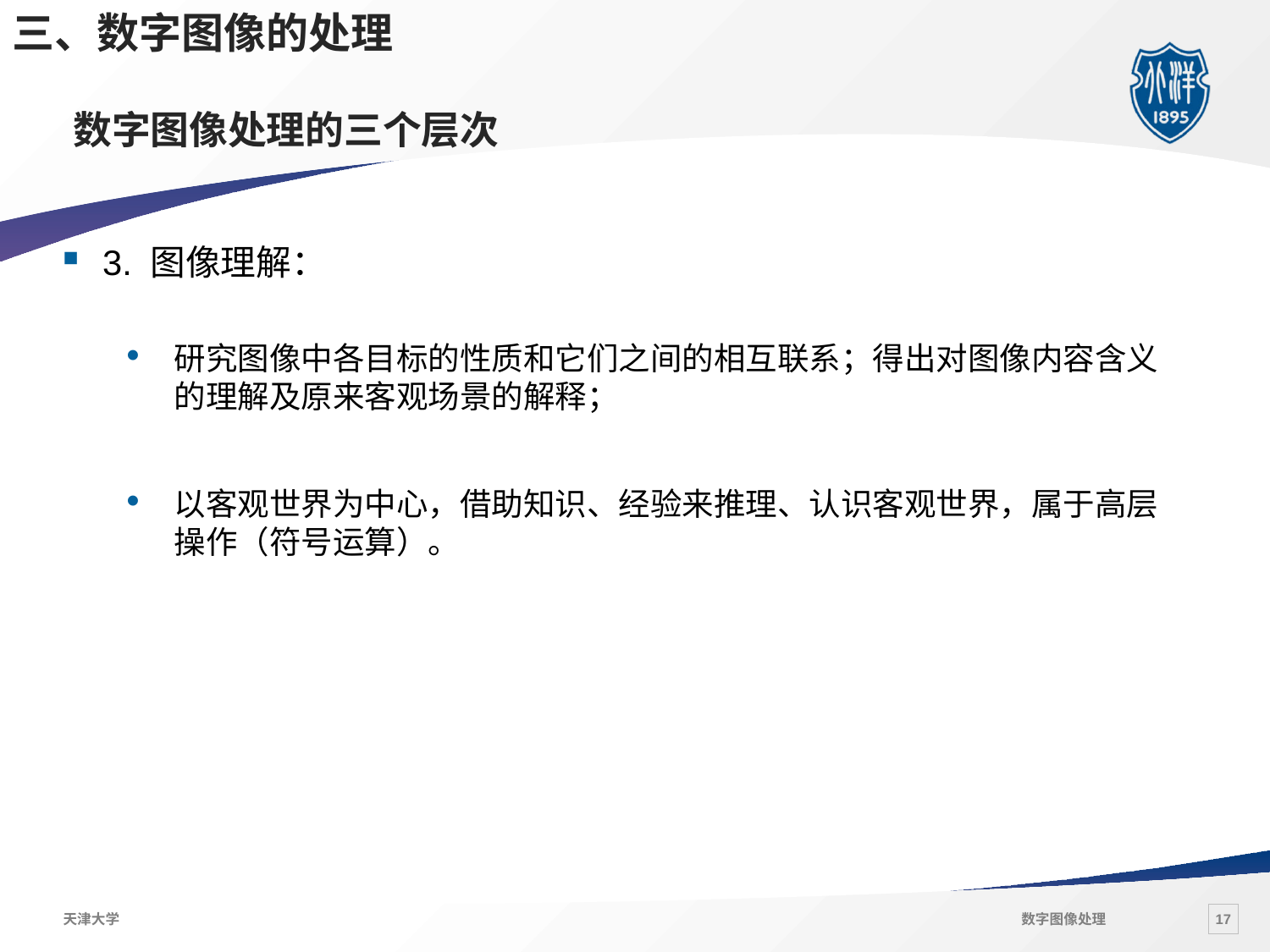

三、数字图像的处理

# 数字图像处理的三个层次
3. 图像理解：

研究图像中各目标的性质和它们之间的相互联系；得出对图像内容含义的理解及原来客观场景的解释；

以客观世界为中心，借助知识、经验来推理、认识客观世界，属于高层操作（符号运算）。